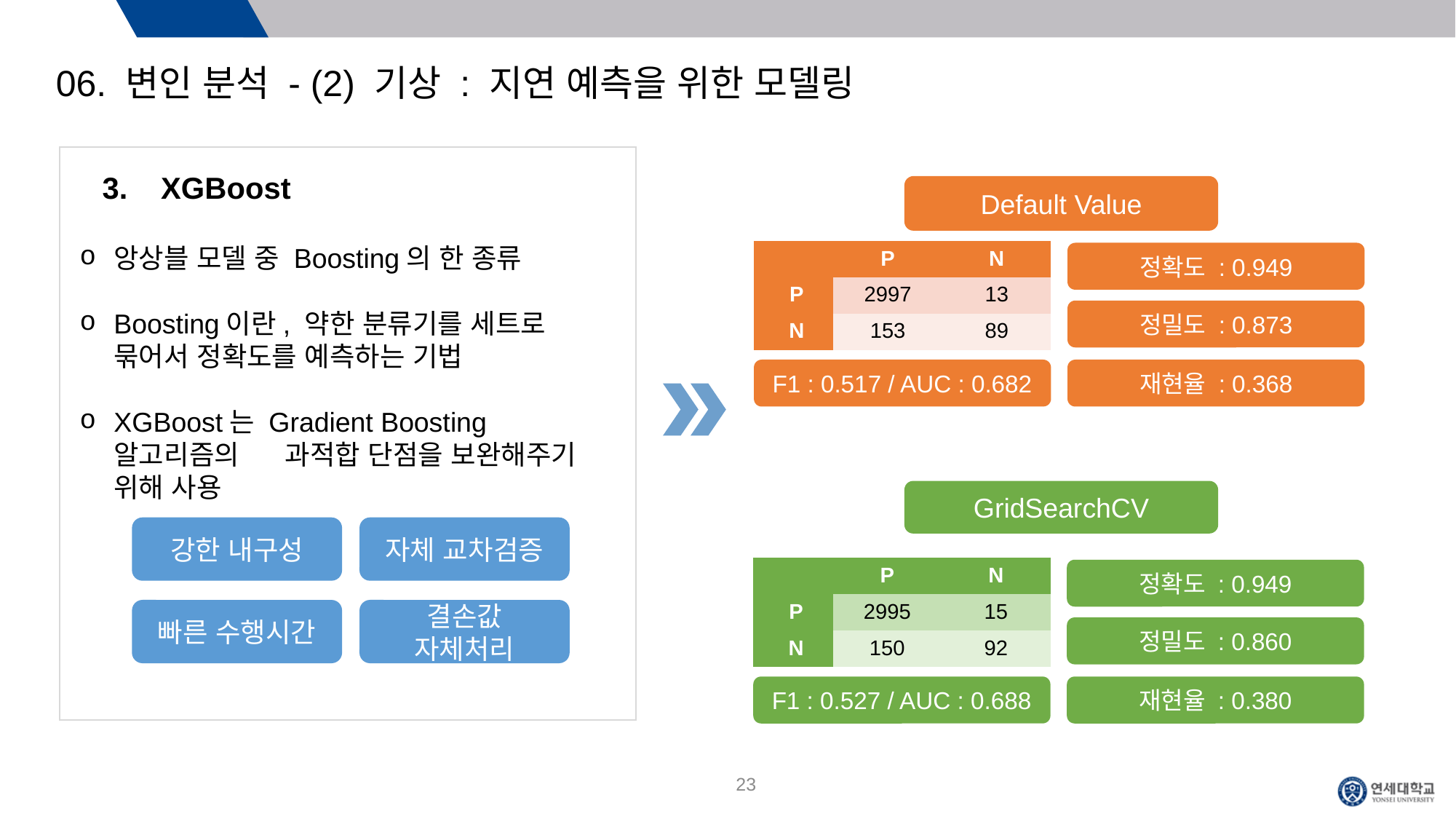

06. 변인 분석 - (2) 기상 : 지연 예측을 위한 모델링

3.    XGBoost
Default Value
앙상블 모델 중 Boosting의 한 종류

Boosting이란, 약한 분류기를 세트로 묶어서 정확도를 예측하는 기법

XGBoost는 Gradient Boosting 알고리즘의      과적합 단점을 보완해주기 위해 사용
|  | P | N |
| --- | --- | --- |
| P | 2997 | 13 |
| N | 153 | 89 |
정확도 : 0.949
정밀도 : 0.873
F1 : 0.517 / AUC : 0.682
재현율 : 0.368

GridSearchCV
강한 내구성
자체 교차검증
|  | P | N |
| --- | --- | --- |
| P | 2995 | 15 |
| N | 150 | 92 |
정확도 : 0.949
빠른 수행시간
결손값 자체처리
정밀도 : 0.860
F1 : 0.527 / AUC : 0.688
재현율 : 0.380
23